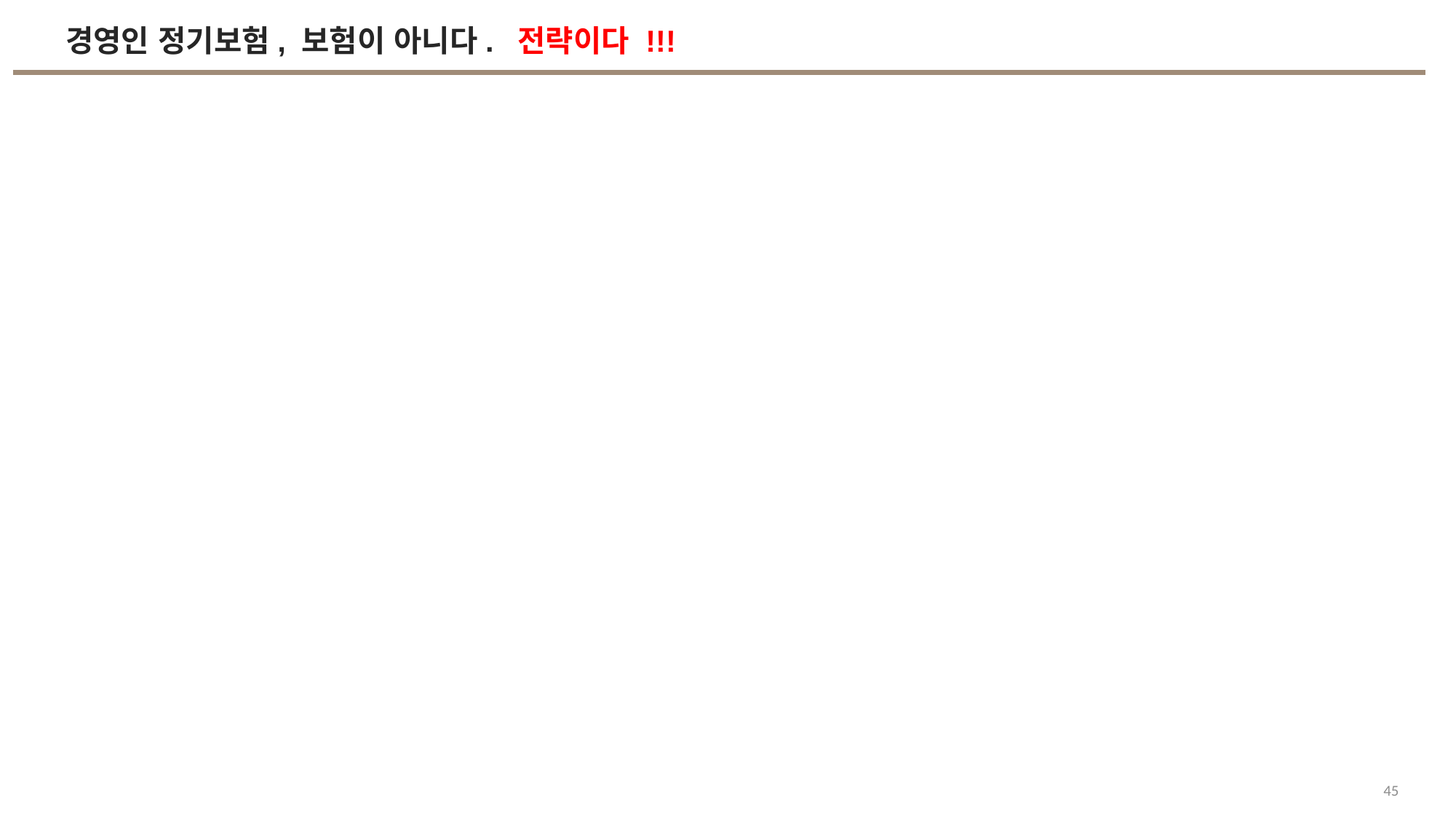

경영인 정기보험, 보험이 아니다.  전략이다 !!!
45